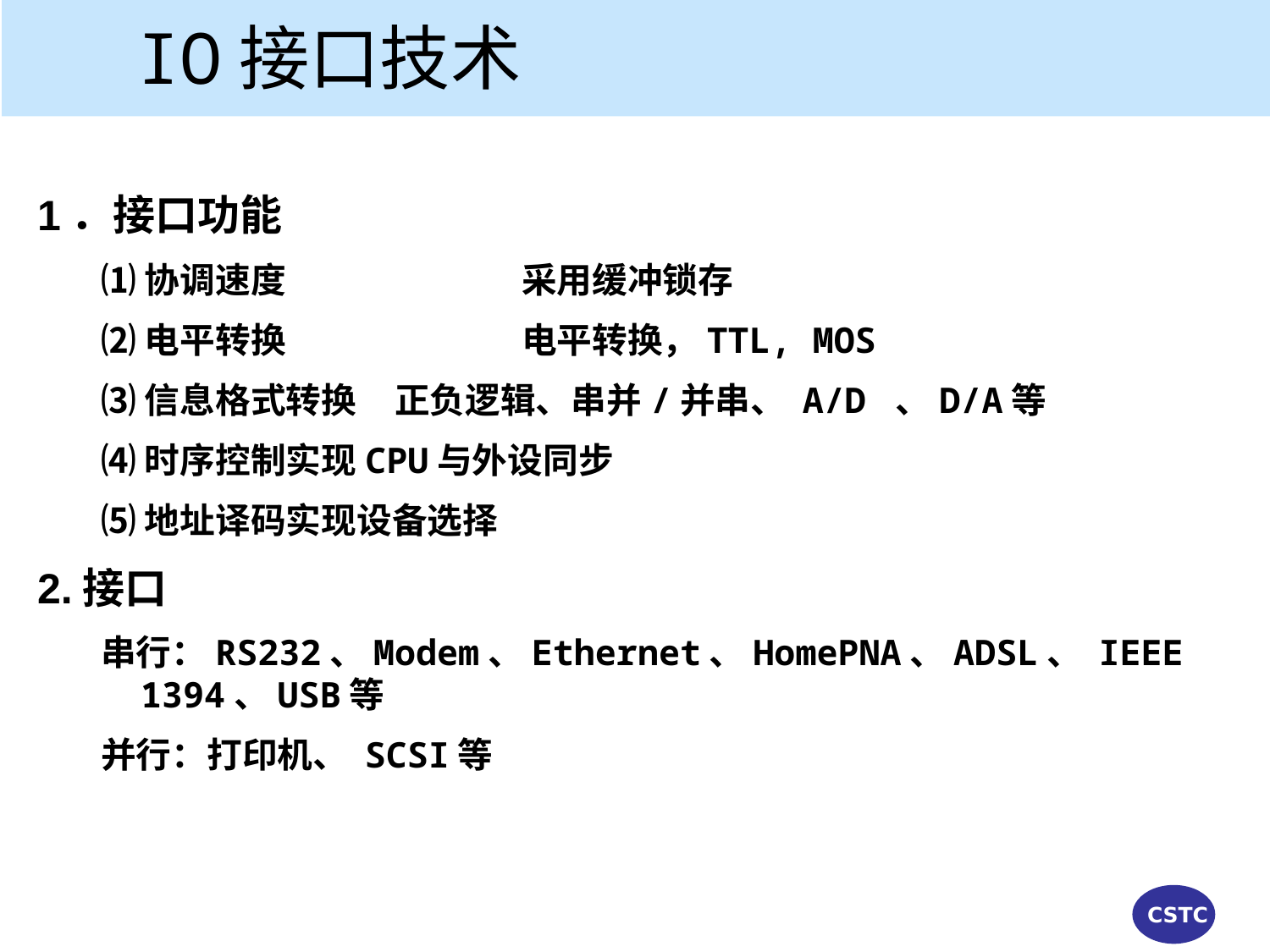

IO接口技术
1．接口功能
⑴协调速度		采用缓冲锁存
⑵电平转换		电平转换，TTL, MOS
⑶信息格式转换	正负逻辑、串并/并串、 A/D 、D/A等
⑷时序控制实现CPU与外设同步
⑸地址译码实现设备选择
2.接口
串行：RS232、Modem、Ethernet、HomePNA、ADSL、 IEEE 1394、USB等
并行：打印机、 SCSI等